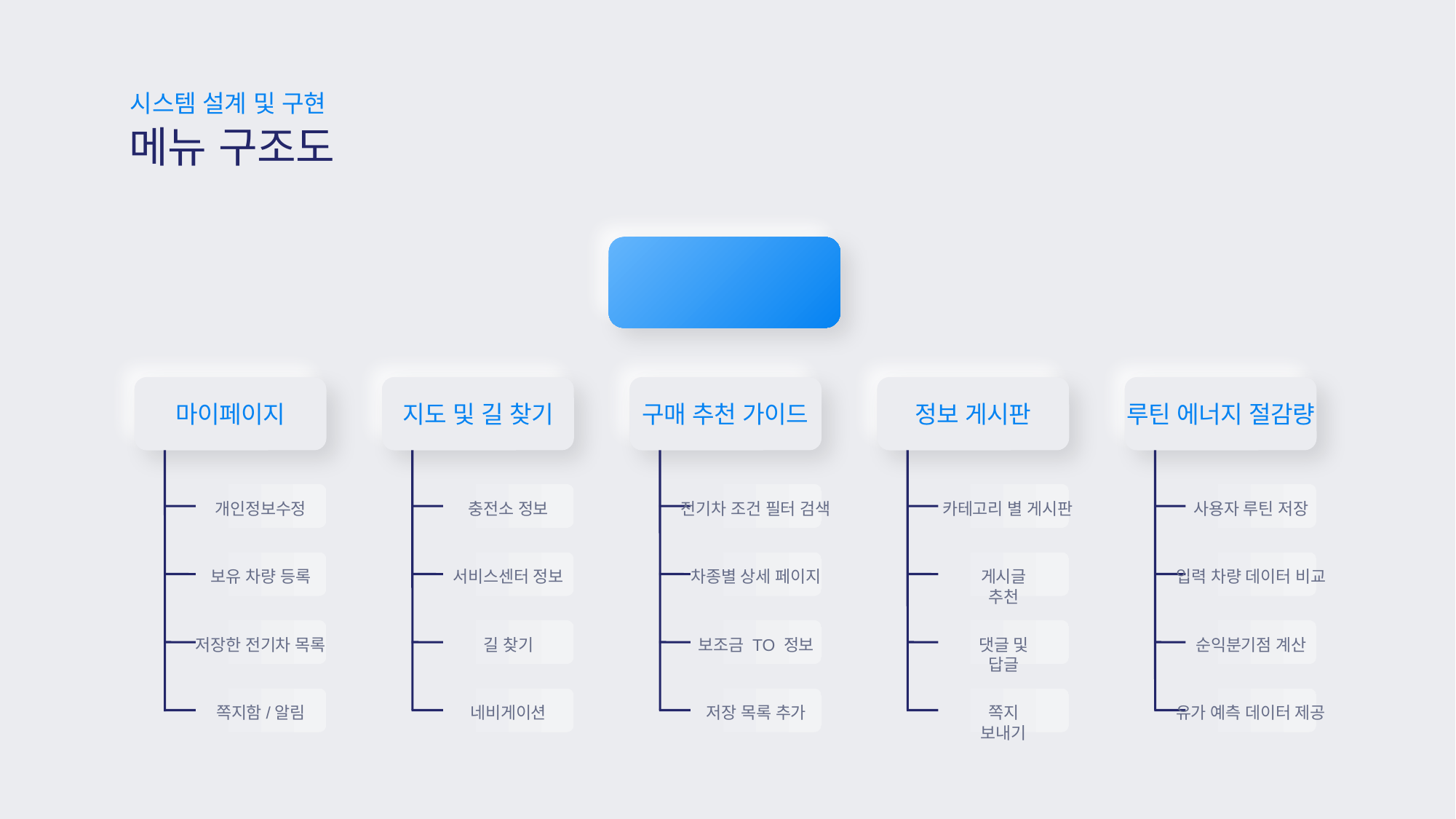

시스템 설계 및 구현
메뉴 구조도

eMotion

마이페이지
지도 및 길 찾기
구매 추천 가이드
정보 게시판
루틴 에너지 절감량

개인정보수정
충전소 정보
전기차 조건 필터 검색
카테고리 별 게시판
사용자 루틴 저장

보유 차량 등록
서비스센터 정보
차종별 상세 페이지
게시글 추천
입력 차량 데이터 비교

저장한 전기차 목록
길 찾기
보조금 TO 정보
댓글 및 답글
순익분기점 계산

쪽지함/알림
네비게이션
저장 목록 추가
쪽지 보내기
유가 예측 데이터 제공